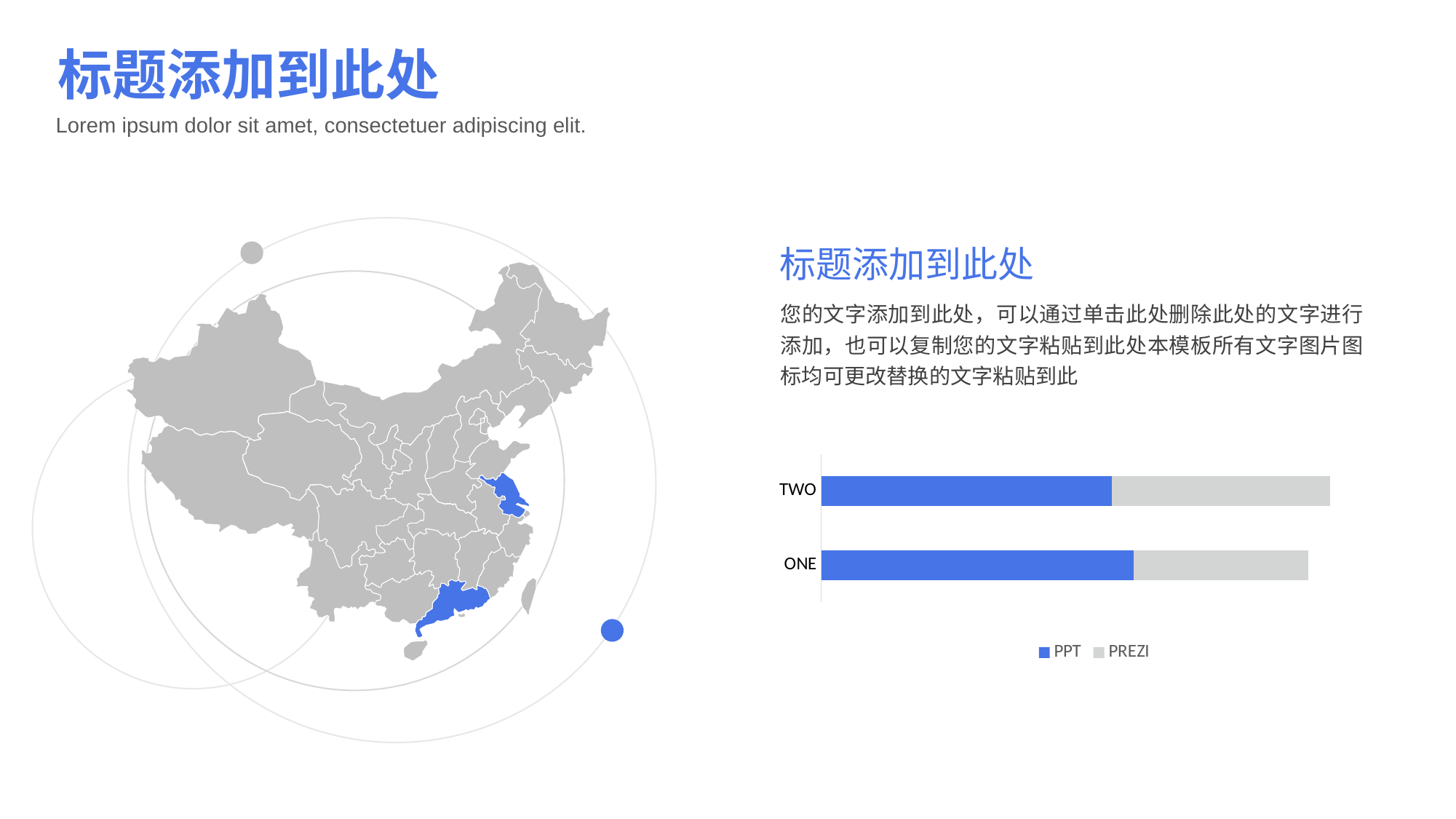

标题添加到此处
Lorem ipsum dolor sit amet, consectetuer adipiscing elit.

标题添加到此处

您的文字添加到此处，可以通过单击此处删除此处的文字进行添加，也可以复制您的文字粘贴到此处本模板所有文字图片图标均可更改替换的文字粘贴到此

### Chart

| Category | PPT | PREZI |
|---|---|---|
| ONE | 4.3 | 2.4 |
| TWO | 4.0 | 3.0 |